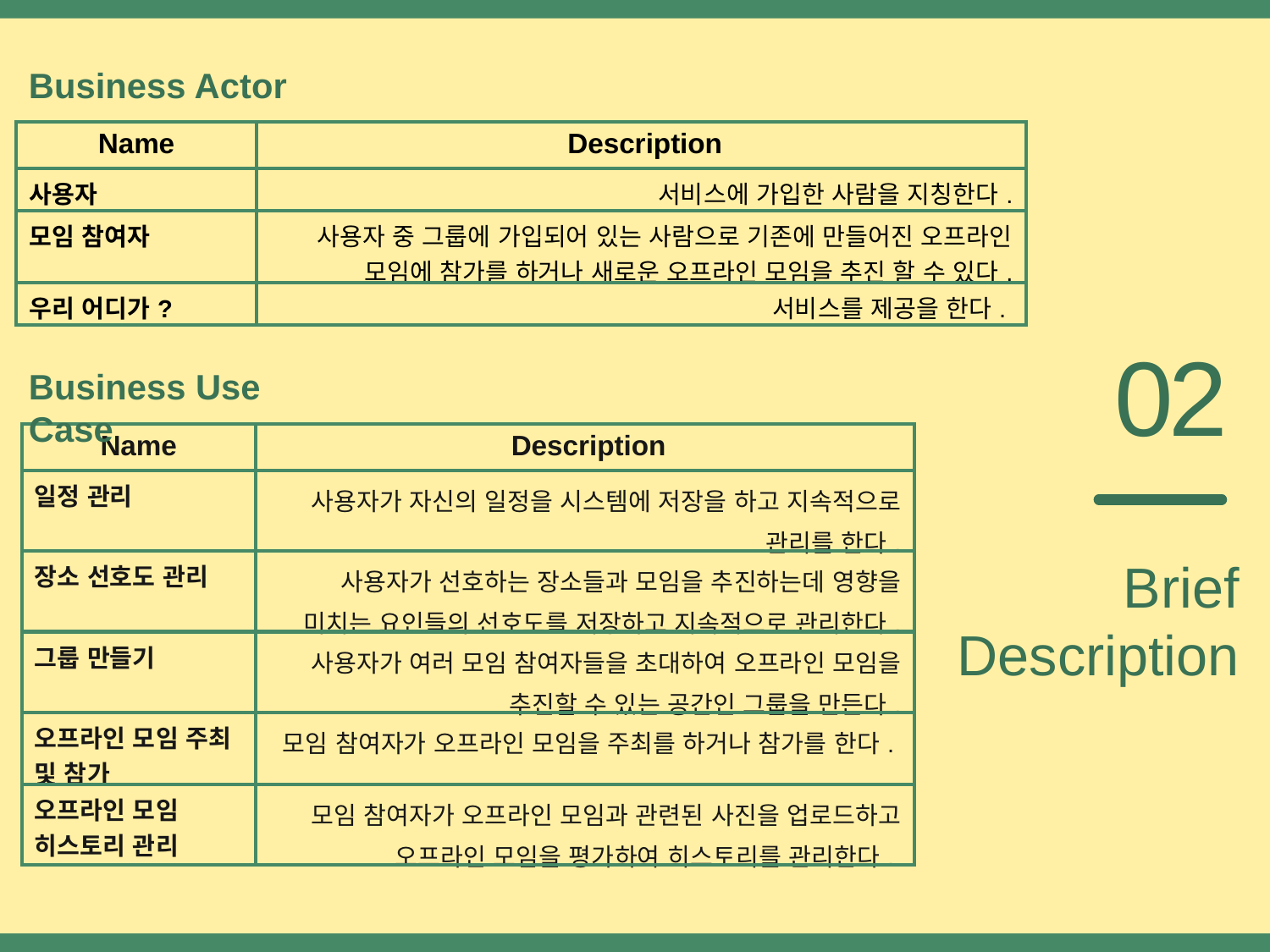

Business Actor
| Name | Description |
| --- | --- |
| 사용자 | 서비스에 가입한 사람을 지칭한다. |
| 모임 참여자 | 사용자 중 그룹에 가입되어 있는 사람으로 기존에 만들어진 오프라인 모임에 참가를 하거나 새로운 오프라인 모임을 추진 할 수 있다. |
| 우리 어디가? | 서비스를 제공을 한다. |
Business Use Case
02
| Name | Description |
| --- | --- |
| 일정 관리 | 사용자가 자신의 일정을 시스템에 저장을 하고 지속적으로 관리를 한다. |
| 장소 선호도 관리 | 사용자가 선호하는 장소들과 모임을 추진하는데 영향을 미치는 요인들의 선호도를 저장하고 지속적으로 관리한다. |
| 그룹 만들기 | 사용자가 여러 모임 참여자들을 초대하여 오프라인 모임을 추진할 수 있는 공간인 그룹을 만든다. |
| 오프라인 모임 주최 및 참가 | 모임 참여자가 오프라인 모임을 주최를 하거나 참가를 한다. |
| 오프라인 모임 히스토리 관리 | 모임 참여자가 오프라인 모임과 관련된 사진을 업로드하고 오프라인 모임을 평가하여 히스토리를 관리한다. |
Brief Description